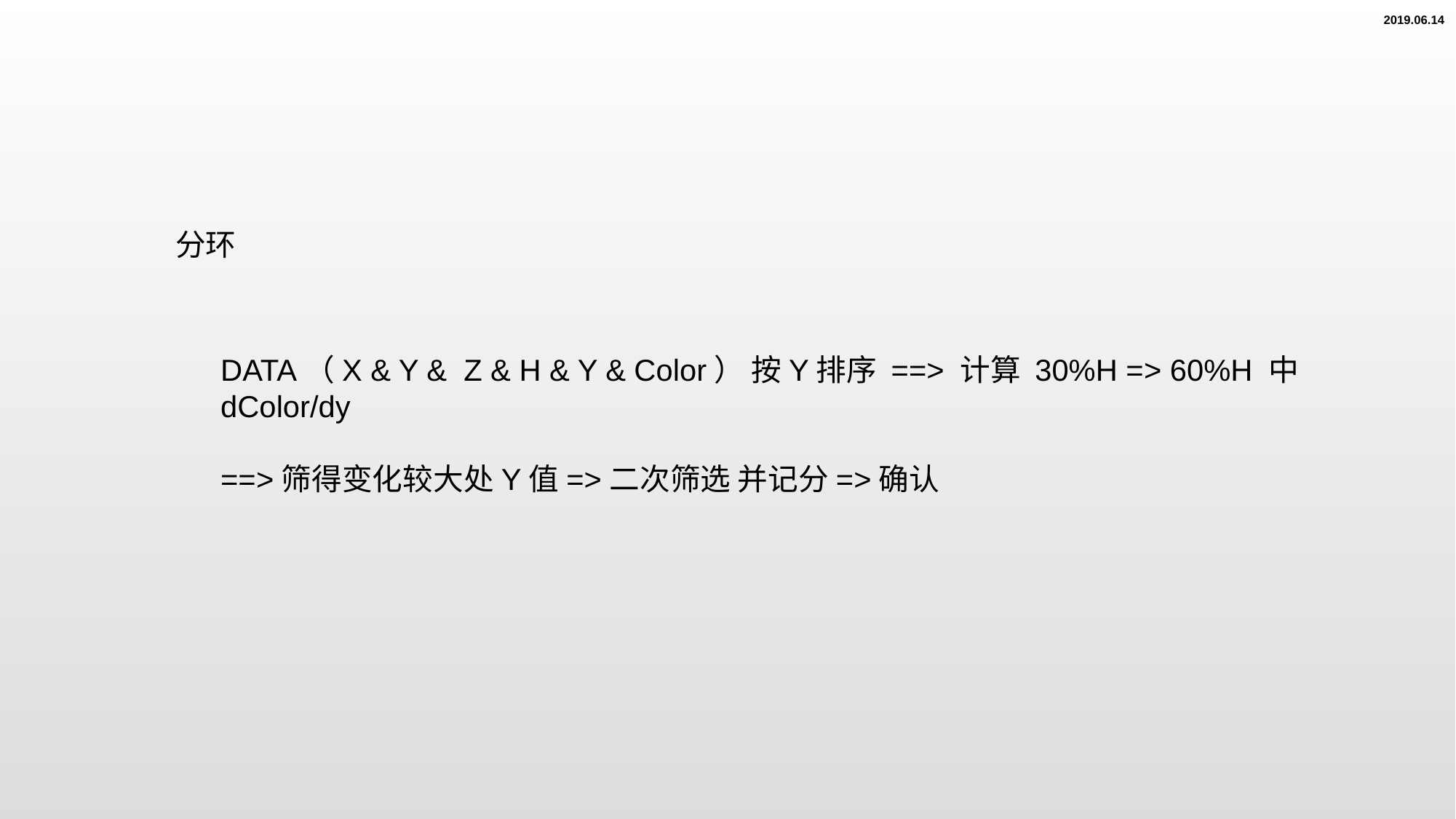

2019.06.14
分环
DATA（X & Y &  Z & H & Y & Color） 按Y排序 ==> 计算 30%H => 60%H 中 dColor/dy

==>筛得变化较大处Y值=>二次筛选 并记分=>确认